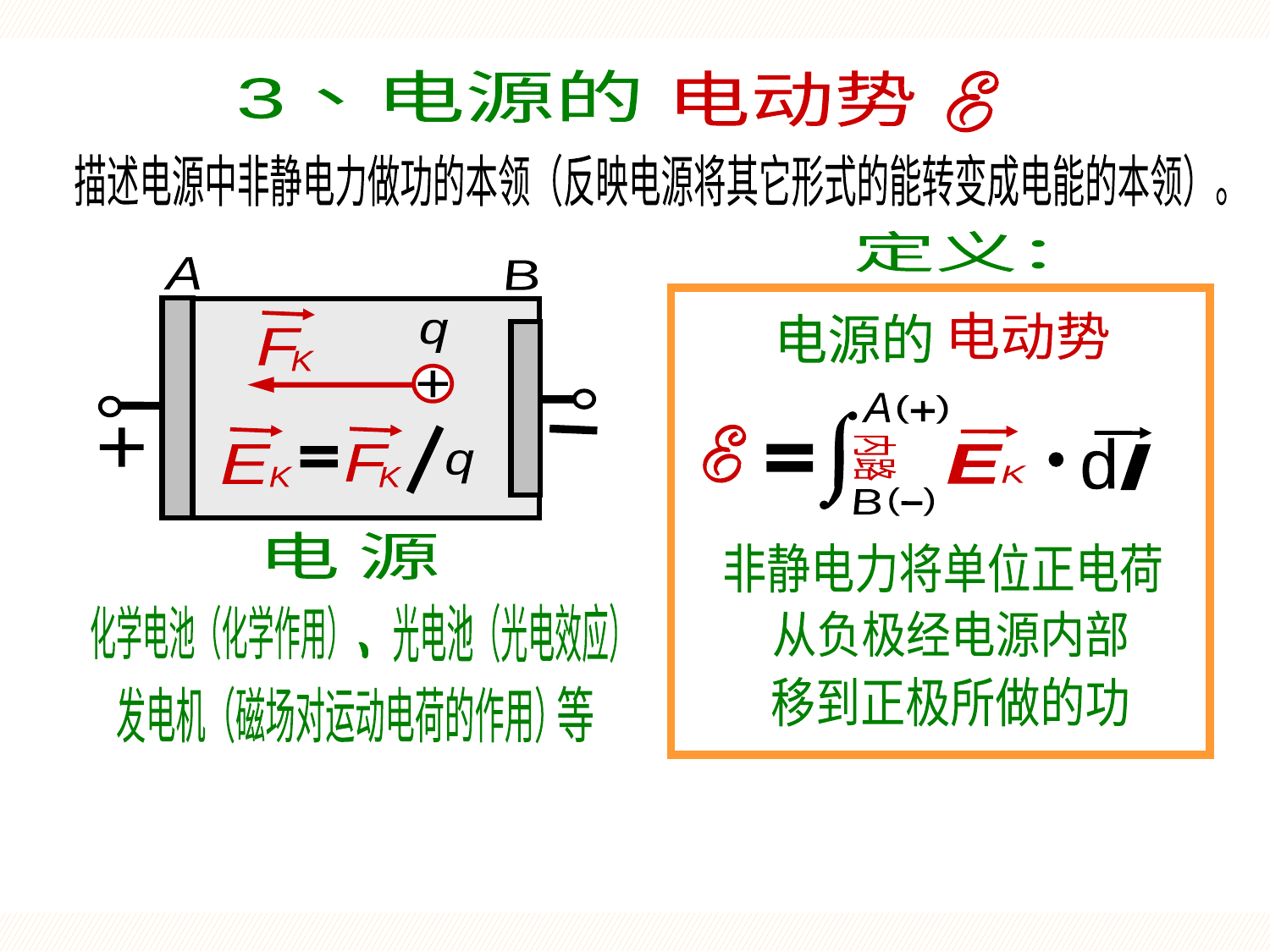

电源的电动势

电动势
3、电源的电动势

描述电源中非静电力做功的本领（反映电源将其它形式的能转变成电能的本领）。
定义：

电动势
电源的
A
(
)

E
K

d
l

内路

(
)
B

非静电力将单位正电荷
从负极经电源内部
移到正极所做的功
A
B

F
K
q

+

+

F
K

E
K

q
电 源
光电池（光电效应）
化学电池（化学作用）

发电机（磁场对运动电荷的作用）
等